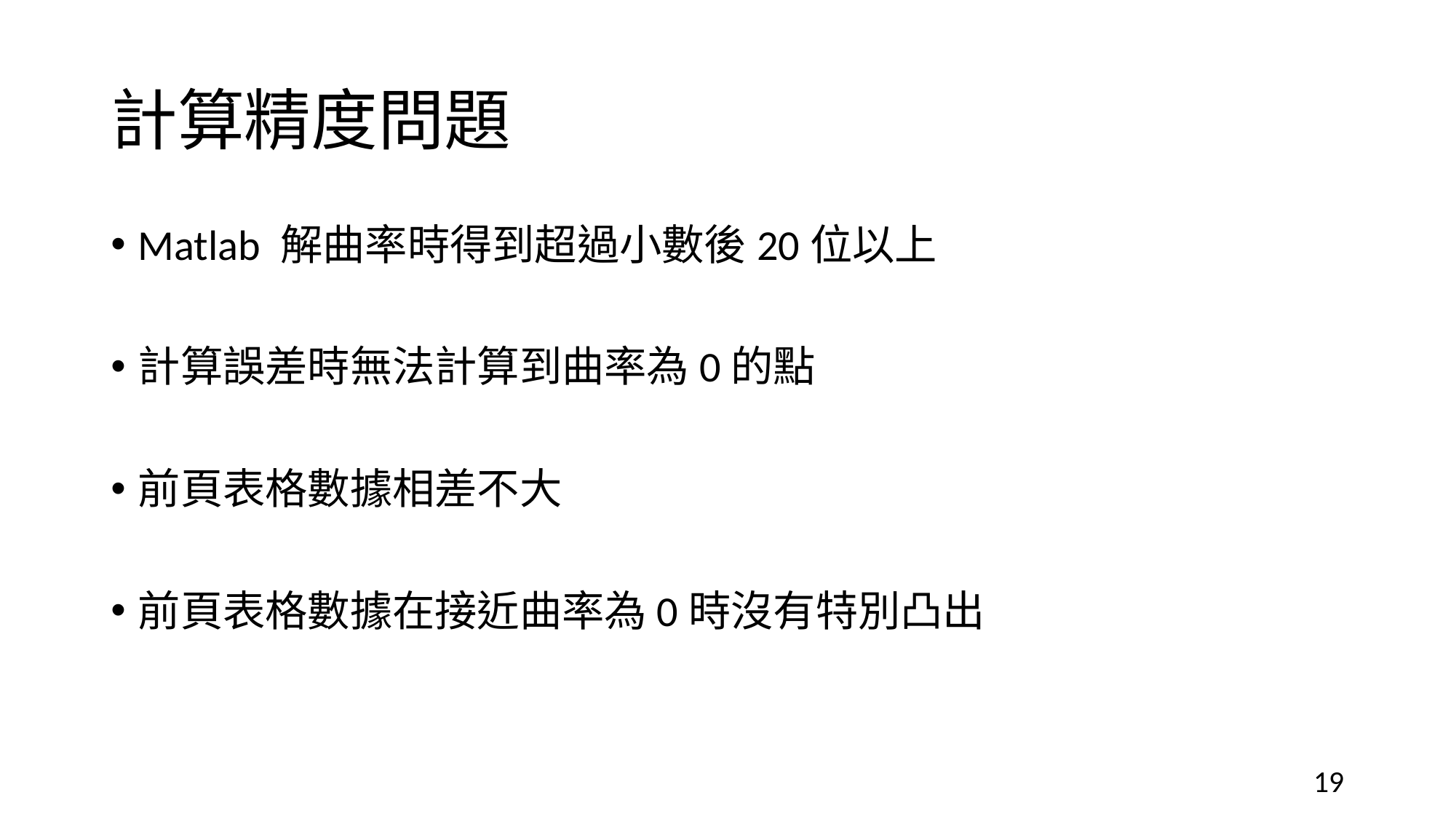

# 計算精度問題
Matlab 解曲率時得到超過小數後20位以上

計算誤差時無法計算到曲率為0的點

前頁表格數據相差不大

前頁表格數據在接近曲率為0時沒有特別凸出

19